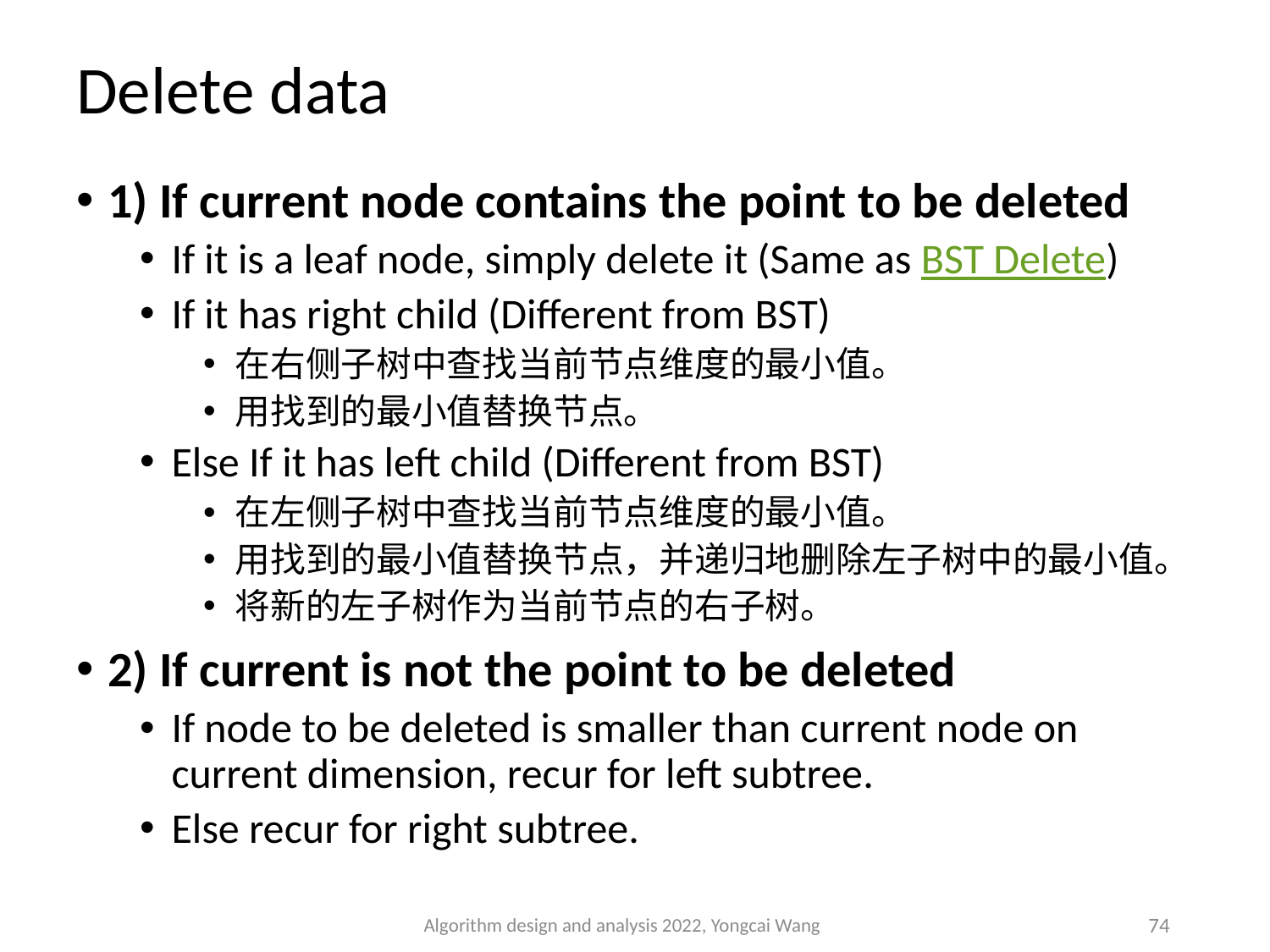

# Delete data
1) If current node contains the point to be deleted
If it is a leaf node, simply delete it (Same as BST Delete)
If it has right child (Different from BST)
在右侧子树中查找当前节点维度的最小值。
用找到的最小值替换节点。
Else If it has left child (Different from BST)
在左侧子树中查找当前节点维度的最小值。
用找到的最小值替换节点，并递归地删除左子树中的最小值。
将新的左子树作为当前节点的右子树。
2) If current is not the point to be deleted
If node to be deleted is smaller than current node on current dimension, recur for left subtree.
Else recur for right subtree.

Algorithm design and analysis 2022, Yongcai Wang
74